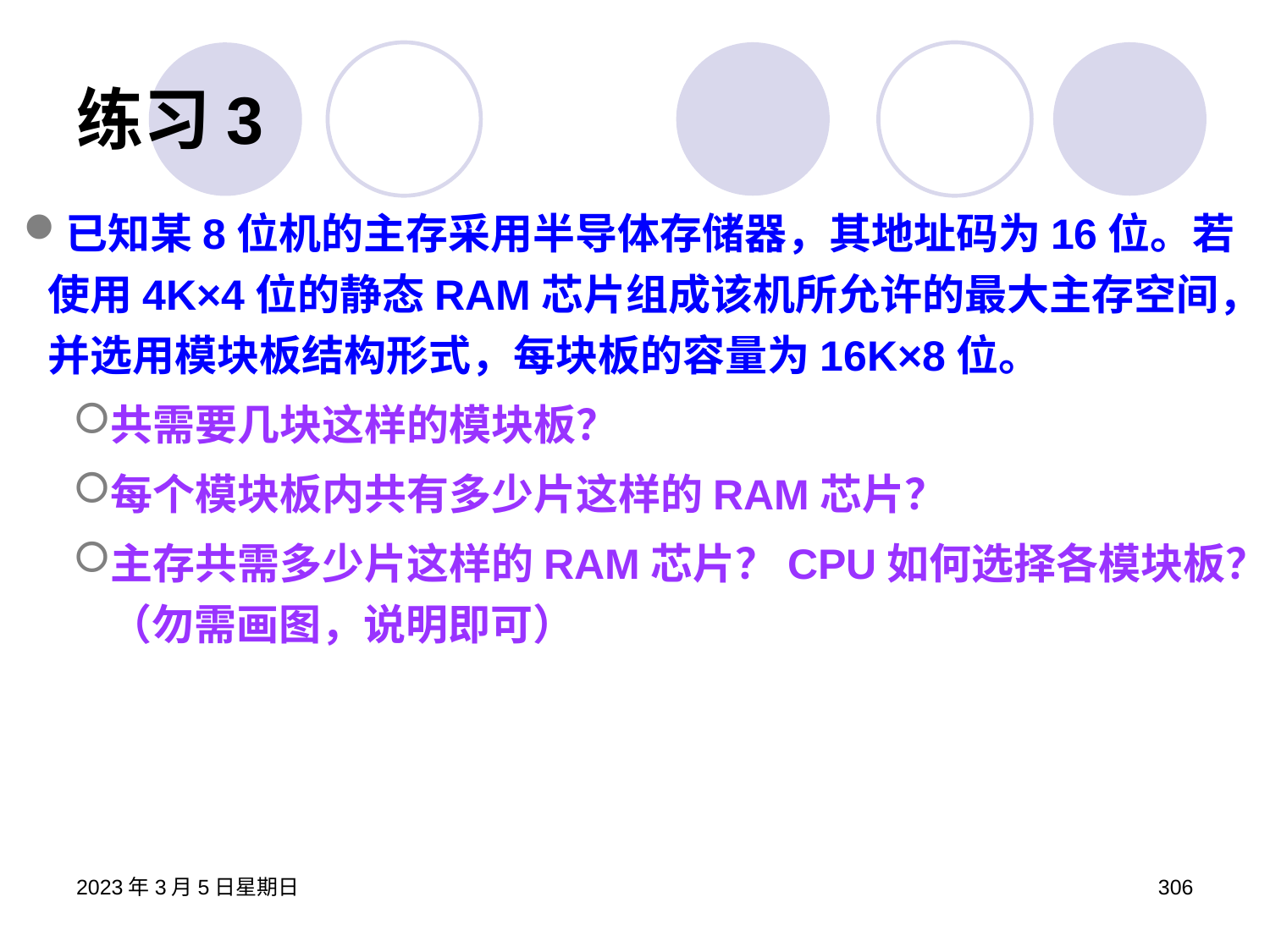

# 练习3
已知某8位机的主存采用半导体存储器，其地址码为16位。若使用4K×4位的静态RAM芯片组成该机所允许的最大主存空间，并选用模块板结构形式，每块板的容量为16K×8位。
共需要几块这样的模块板？
每个模块板内共有多少片这样的RAM芯片？
主存共需多少片这样的RAM芯片？CPU如何选择各模块板？（勿需画图，说明即可）
2023年3月5日星期日
306